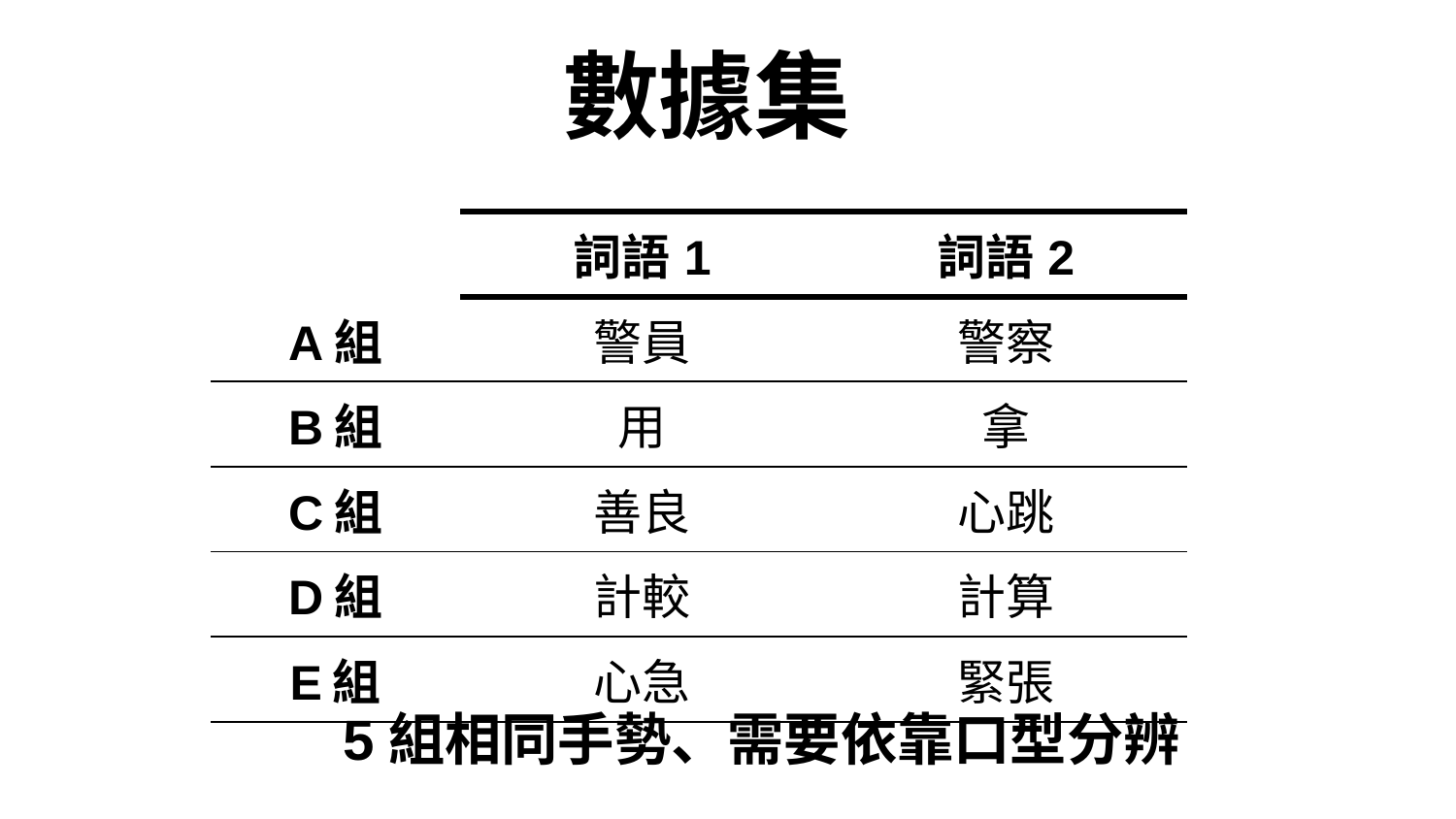

# 數據集
|  | 詞語1 | 詞語2 |
| --- | --- | --- |
| A組 | 警員 | 警察 |
| B組 | 用 | 拿 |
| C組 | 善良 | 心跳 |
| D組 | 計較 | 計算 |
| E組 | 心急 | 緊張 |
5組相同手勢、需要依靠口型分辨